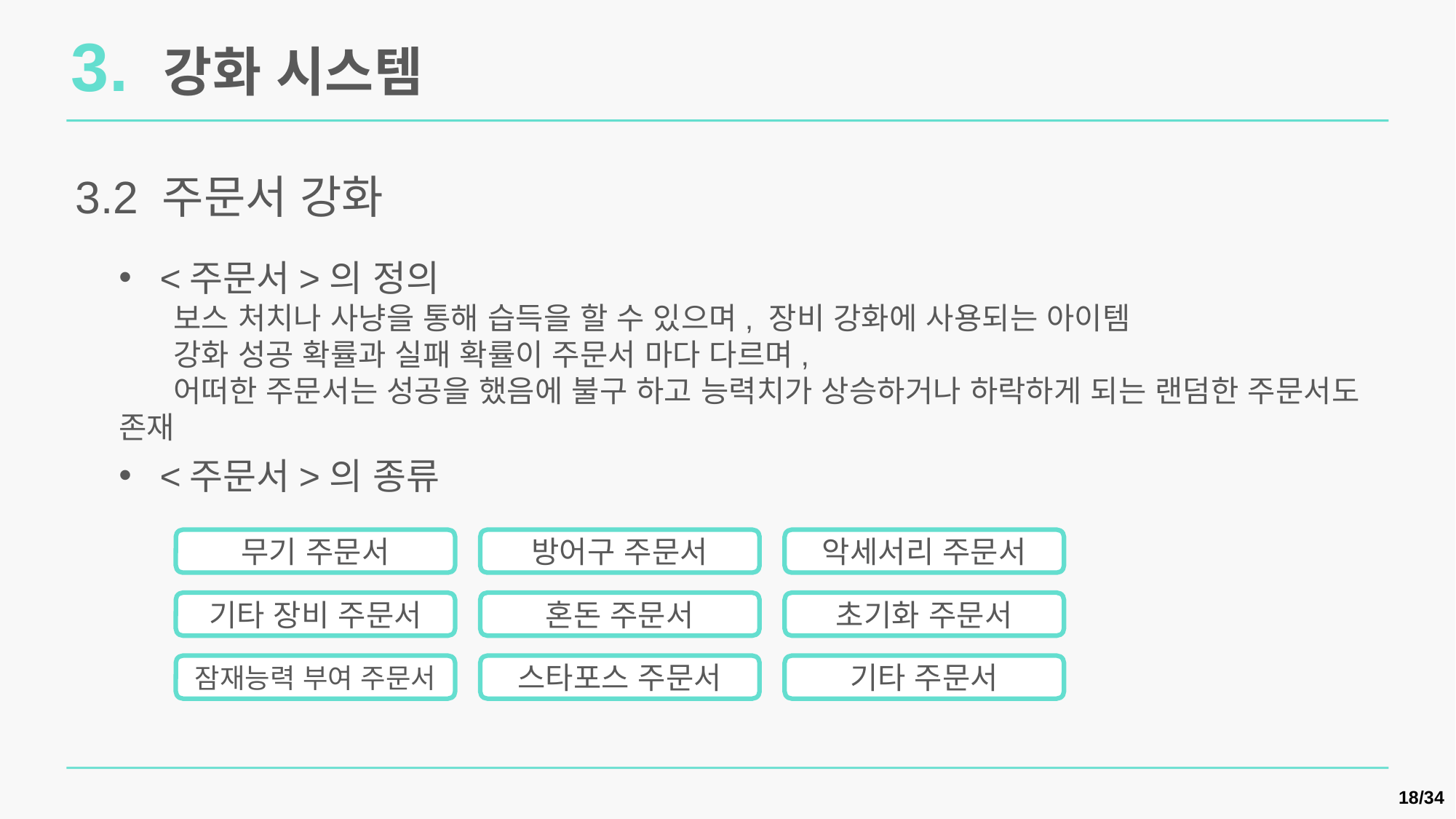

3. 강화 시스템

3.2 주문서 강화
<주문서>의 정의
보스 처치나 사냥을 통해 습득을 할 수 있으며, 장비 강화에 사용되는 아이템
강화 성공 확률과 실패 확률이 주문서 마다 다르며,
어떠한 주문서는 성공을 했음에 불구 하고 능력치가 상승하거나 하락하게 되는 랜덤한 주문서도 존재
<주문서>의 종류
무기 주문서
방어구 주문서
악세서리 주문서
기타 장비 주문서
혼돈 주문서
초기화 주문서
잠재능력 부여 주문서
스타포스 주문서
기타 주문서

18/34